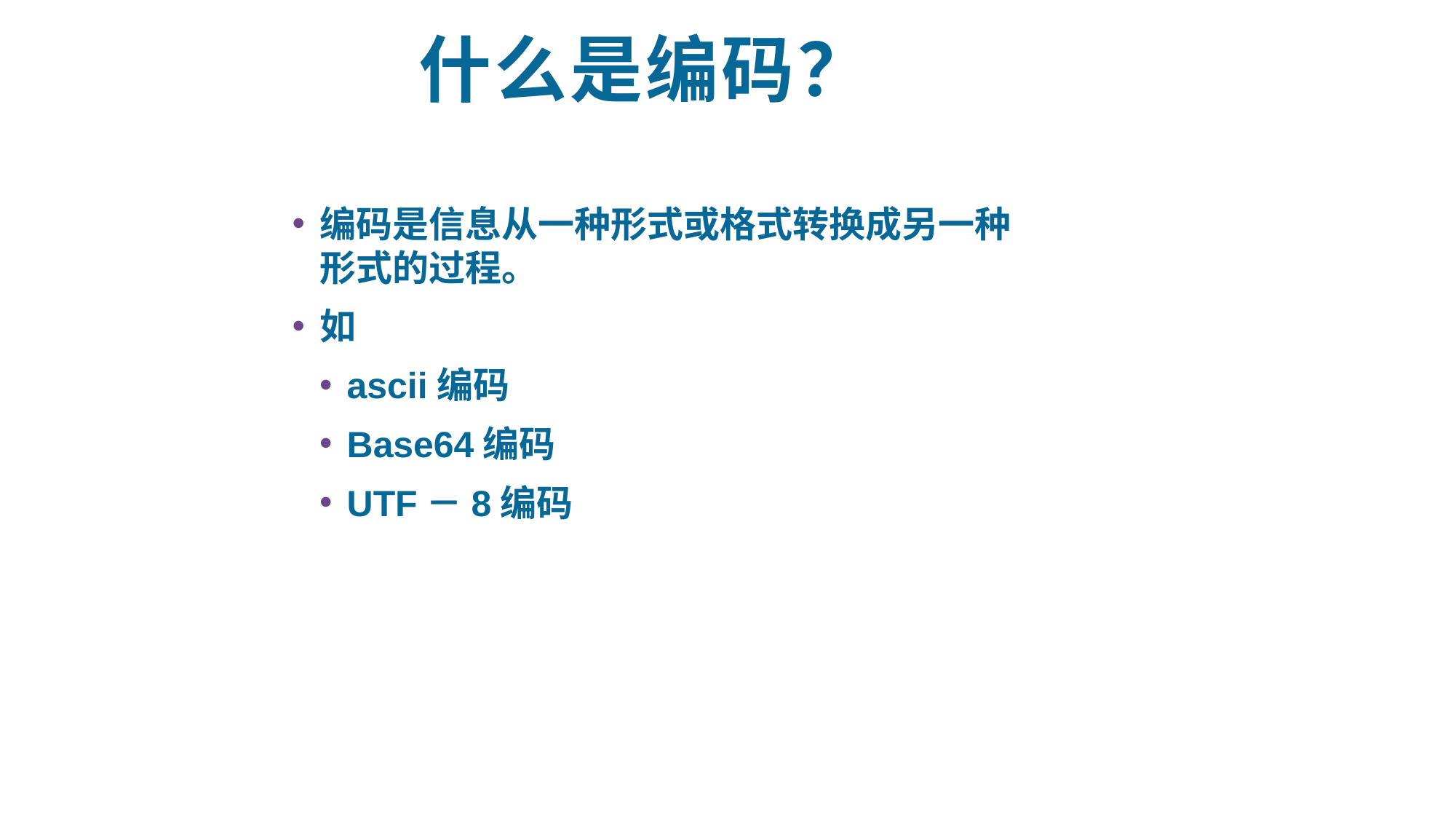

# 什么是编码？
编码是信息从一种形式或格式转换成另一种形式的过程。
如
ascii编码
Base64编码
UTF－8编码